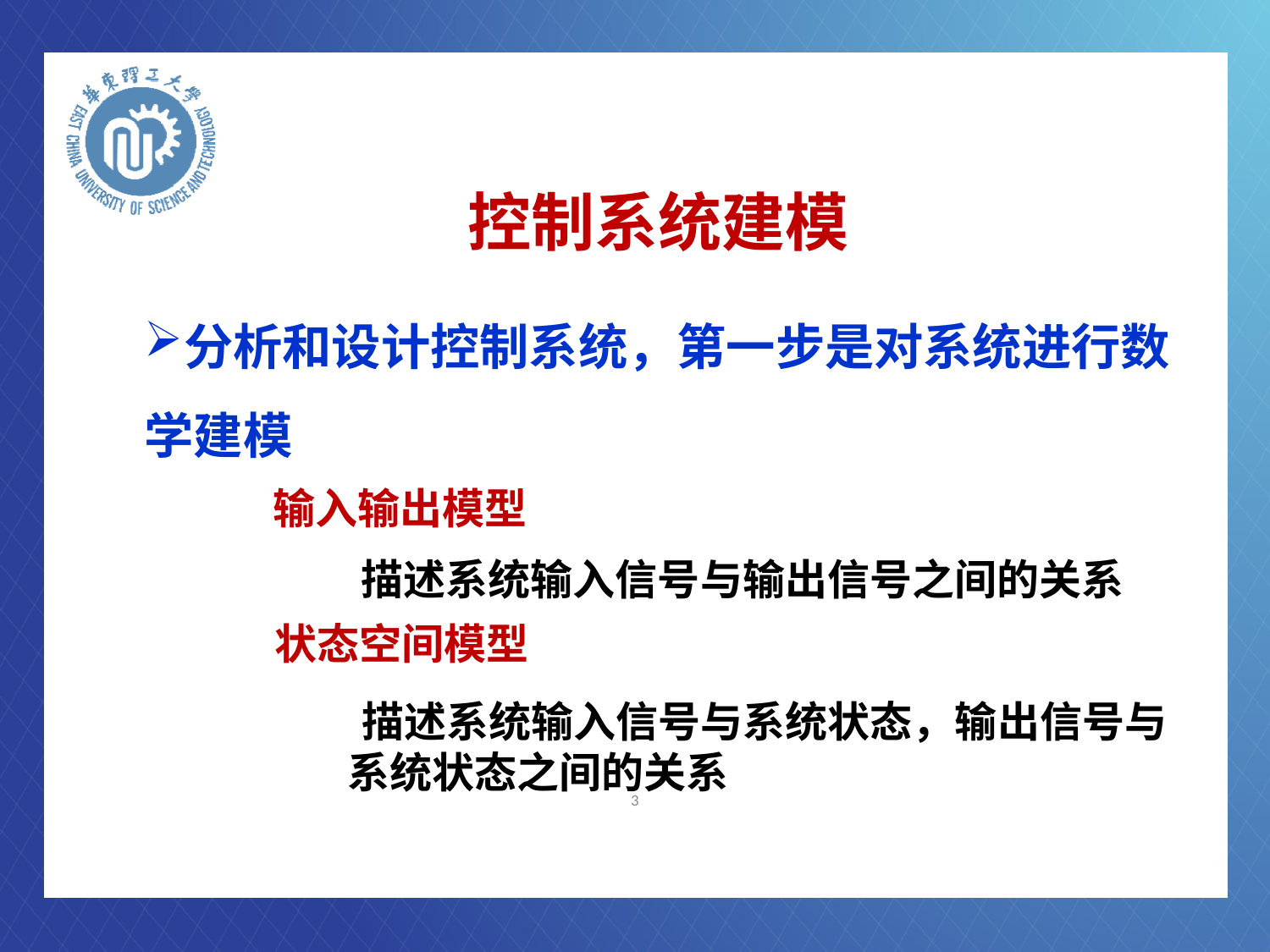

控制系统建模
分析和设计控制系统，第一步是对系统进行数学建模
 输入输出模型
描述系统输入信号与输出信号之间的关系
 状态空间模型
 描述系统输入信号与系统状态，输出信号与系统状态之间的关系
3